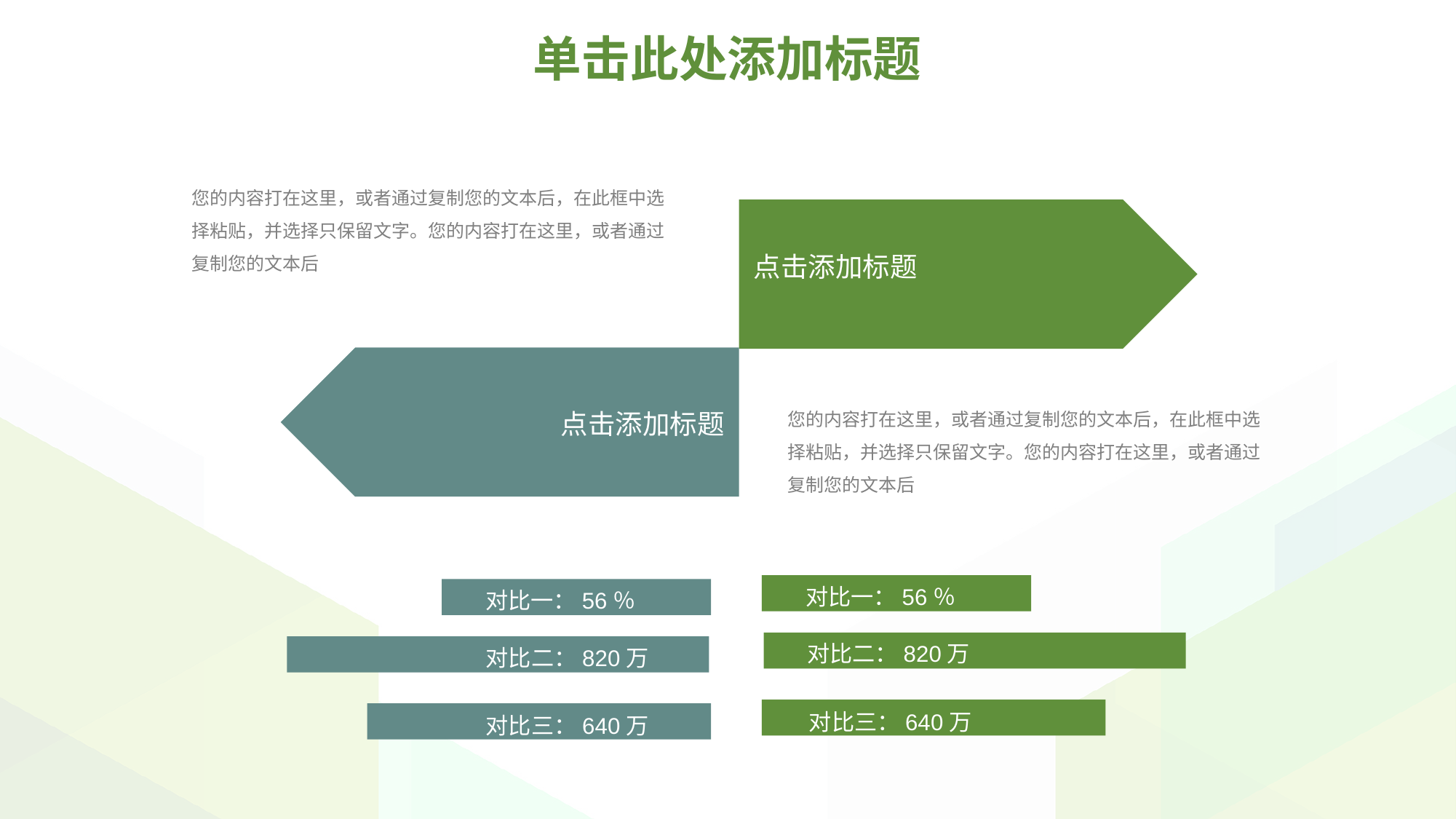

# 单击此处添加标题
您的内容打在这里，或者通过复制您的文本后，在此框中选择粘贴，并选择只保留文字。您的内容打在这里，或者通过复制您的文本后

点击添加标题

您的内容打在这里，或者通过复制您的文本后，在此框中选择粘贴，并选择只保留文字。您的内容打在这里，或者通过复制您的文本后
点击添加标题
对比一：56％

对比一：56％

对比二：820万

对比二：820万

对比三：640万

对比三：640万